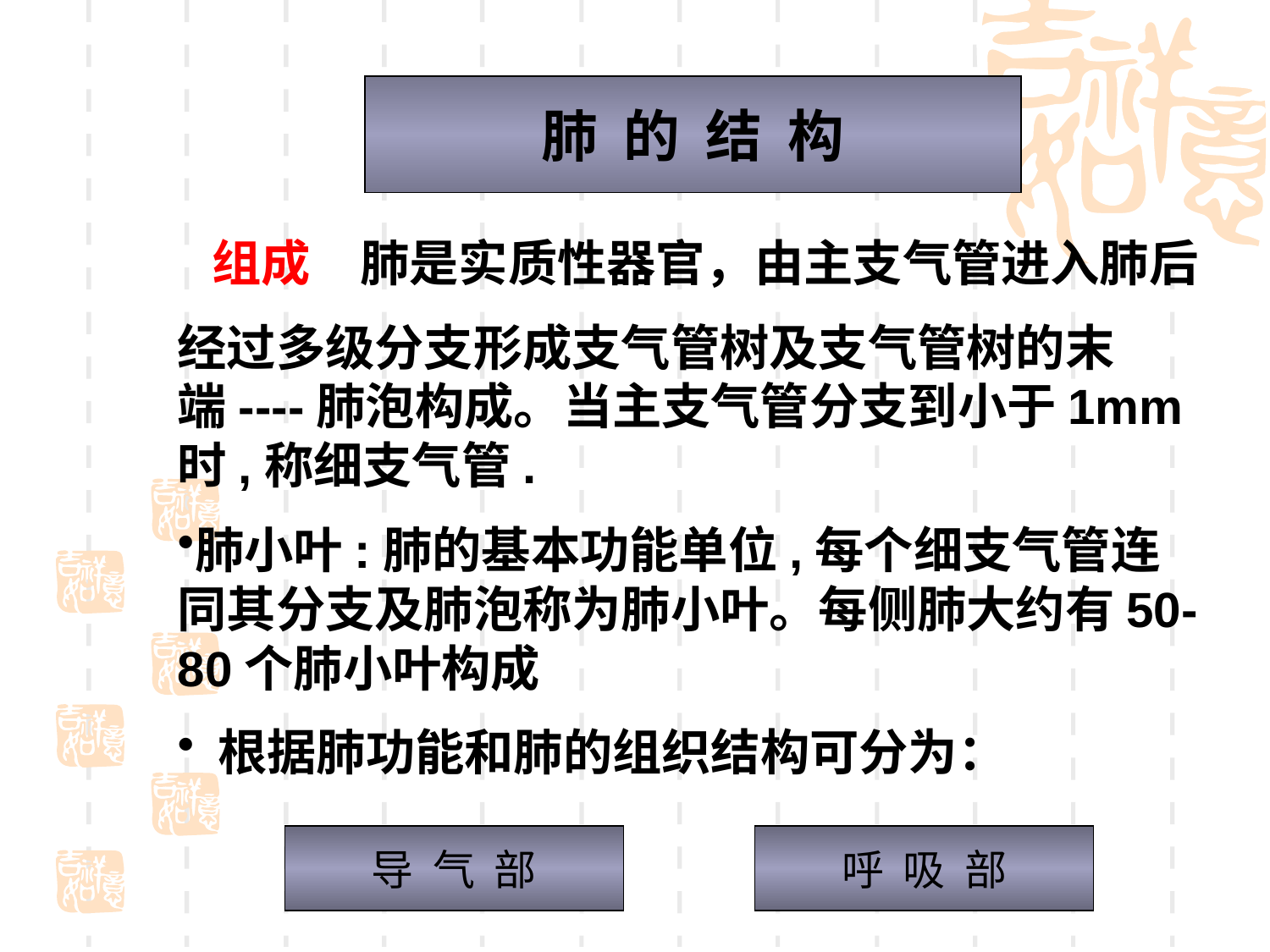

肺  的  结  构
 组成：肺是实质性器官，由主支气管进入肺后
经过多级分支形成支气管树及支气管树的末端----肺泡构成。当主支气管分支到小于1mm时,称细支气管.
肺小叶:肺的基本功能单位,每个细支气管连同其分支及肺泡称为肺小叶。每侧肺大约有50-80个肺小叶构成
 根据肺功能和肺的组织结构可分为：
导  气  部
呼  吸  部